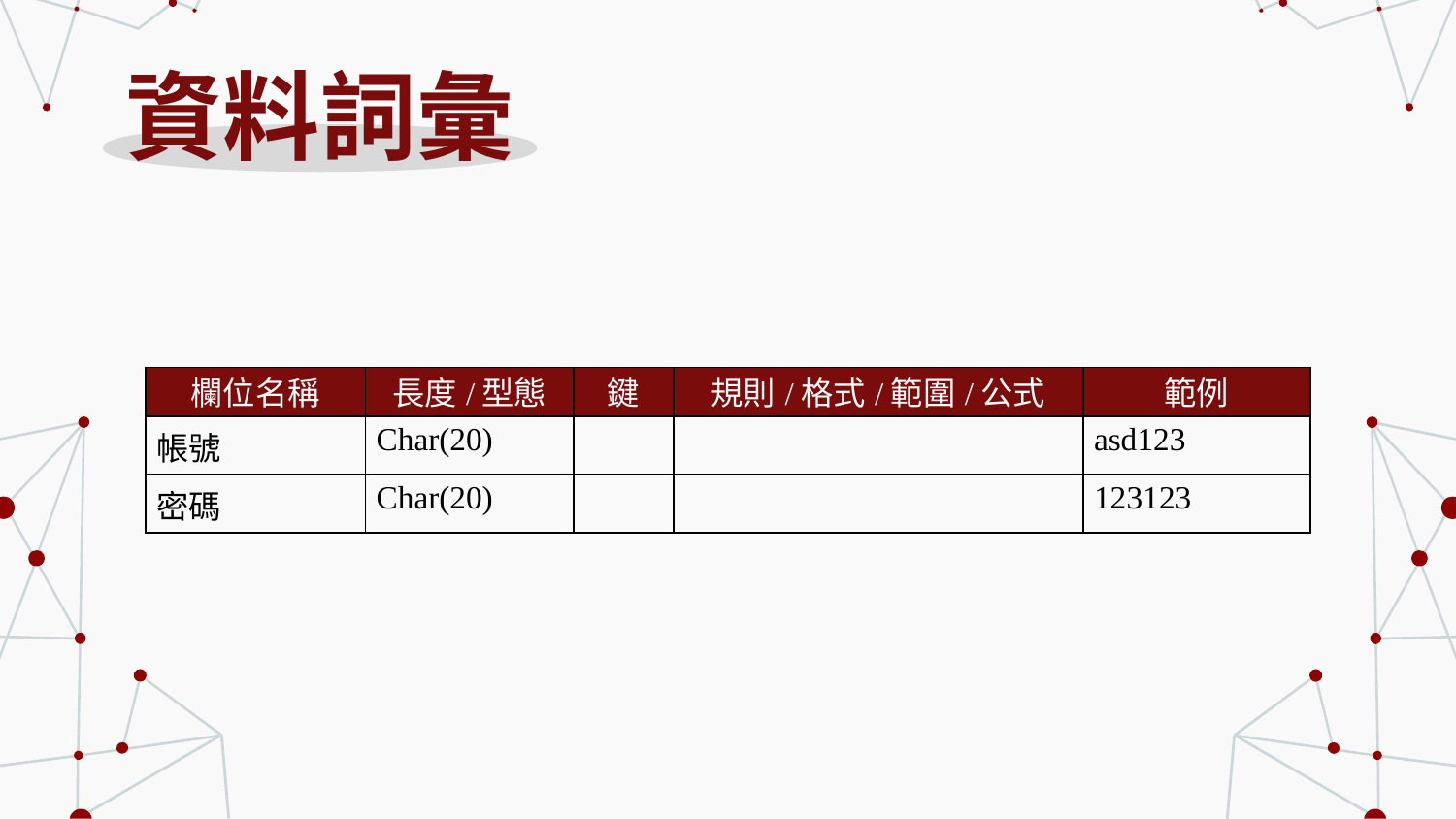

# 資料詞彙

| 欄位名稱 | 長度/型態 | 鍵 | 規則/格式/範圍/公式 | 範例 |
| --- | --- | --- | --- | --- |
| 帳號 | Char(20) |  |  | asd123 |
| 密碼 | Char(20) |  |  | 123123 |